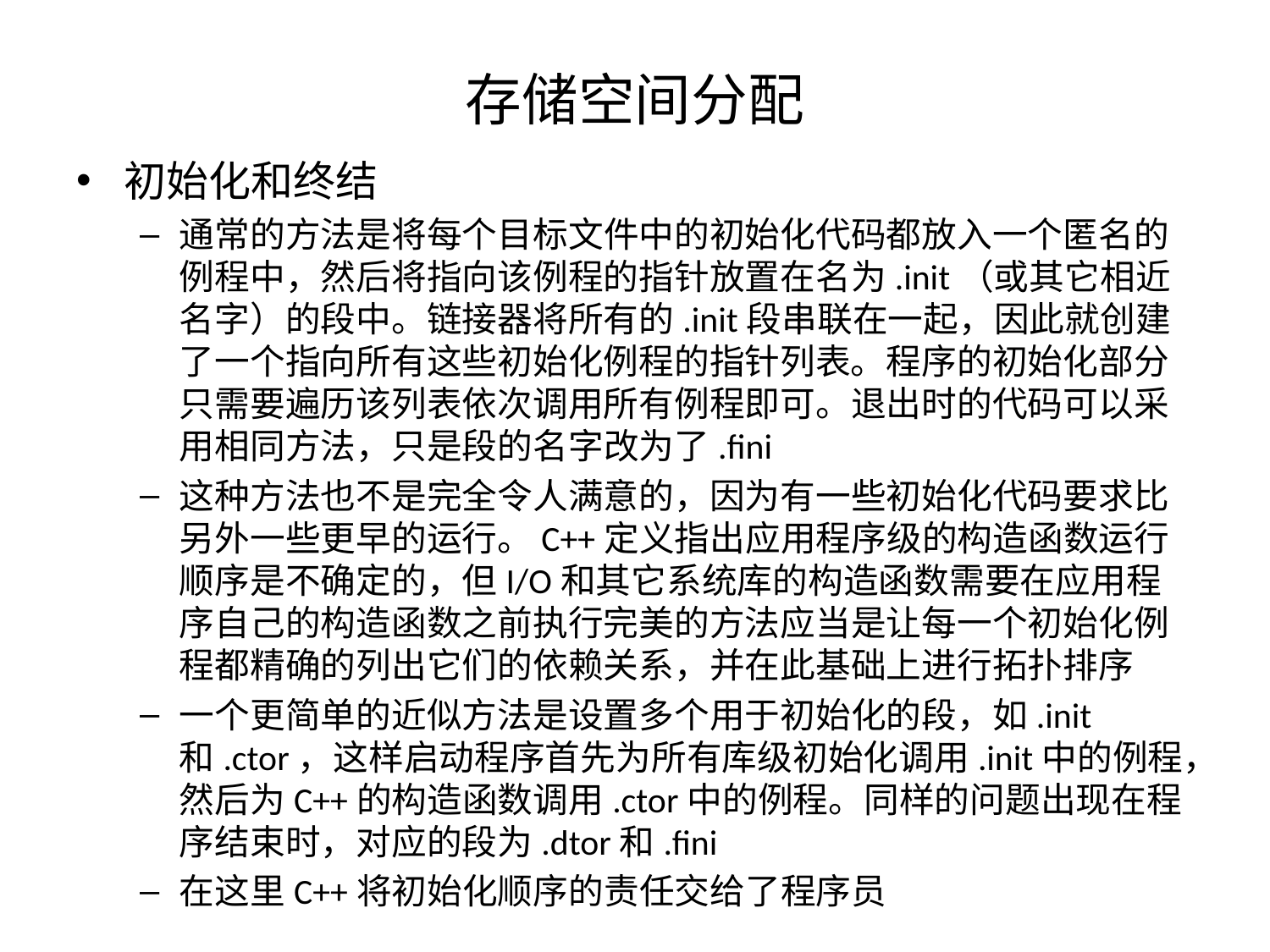

# 存储空间分配
初始化和终结
通常的方法是将每个目标文件中的初始化代码都放入一个匿名的例程中，然后将指向该例程的指针放置在名为.init（或其它相近名字）的段中。链接器将所有的.init段串联在一起，因此就创建了一个指向所有这些初始化例程的指针列表。程序的初始化部分只需要遍历该列表依次调用所有例程即可。退出时的代码可以采用相同方法，只是段的名字改为了.fini
这种方法也不是完全令人满意的，因为有一些初始化代码要求比另外一些更早的运行。C++定义指出应用程序级的构造函数运行顺序是不确定的，但I/O和其它系统库的构造函数需要在应用程序自己的构造函数之前执行完美的方法应当是让每一个初始化例程都精确的列出它们的依赖关系，并在此基础上进行拓扑排序
一个更简单的近似方法是设置多个用于初始化的段，如.init和.ctor，这样启动程序首先为所有库级初始化调用.init中的例程，然后为C++的构造函数调用.ctor中的例程。同样的问题出现在程序结束时，对应的段为.dtor和.fini
在这里C++将初始化顺序的责任交给了程序员